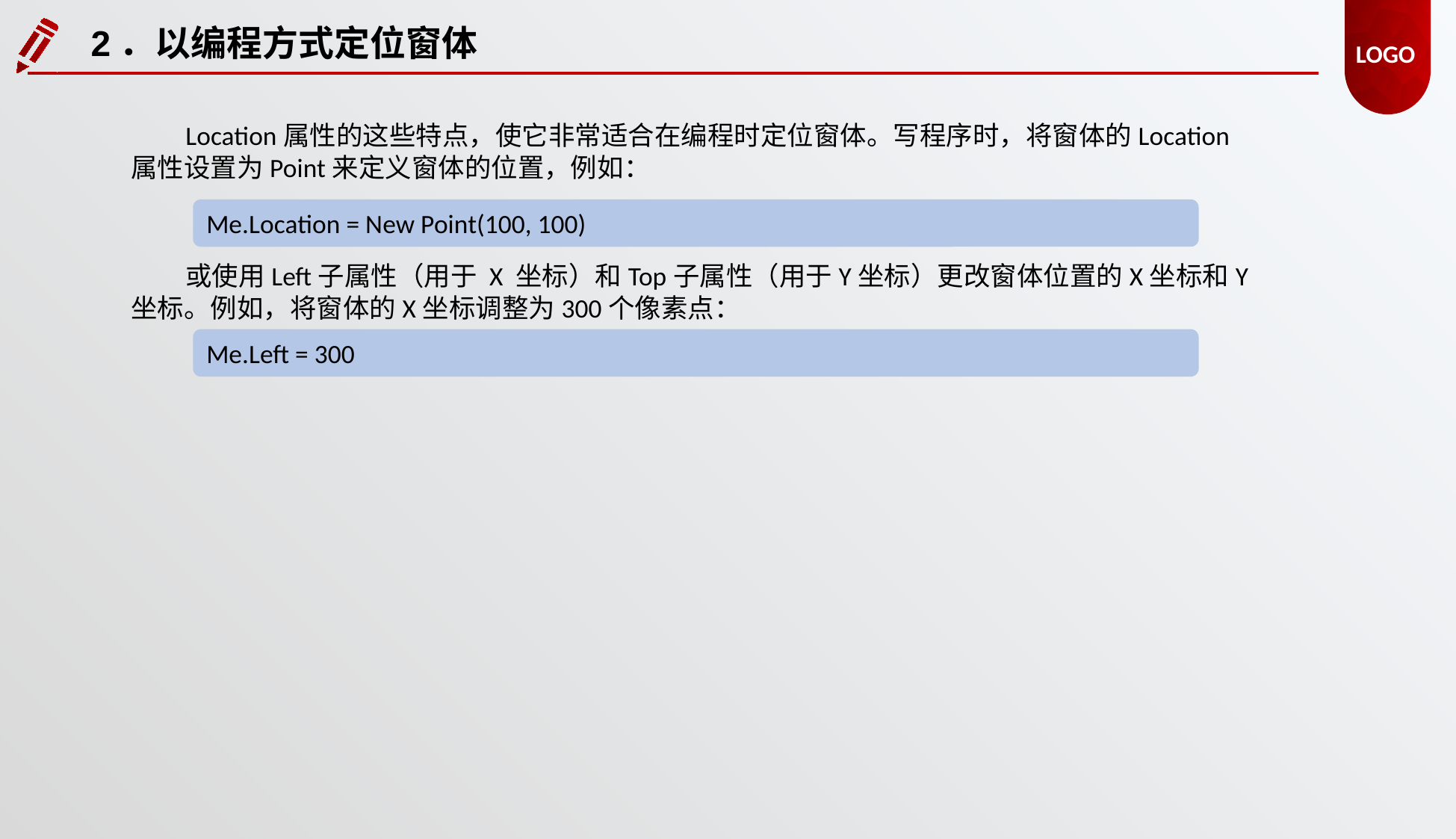

2．以编程方式定位窗体
Location属性的这些特点，使它非常适合在编程时定位窗体。写程序时，将窗体的Location属性设置为Point来定义窗体的位置，例如：
Me.Location = New Point(100, 100)
或使用Left子属性（用于 X 坐标）和Top子属性（用于Y坐标）更改窗体位置的X坐标和Y坐标。例如，将窗体的X坐标调整为300个像素点：
Me.Left = 300